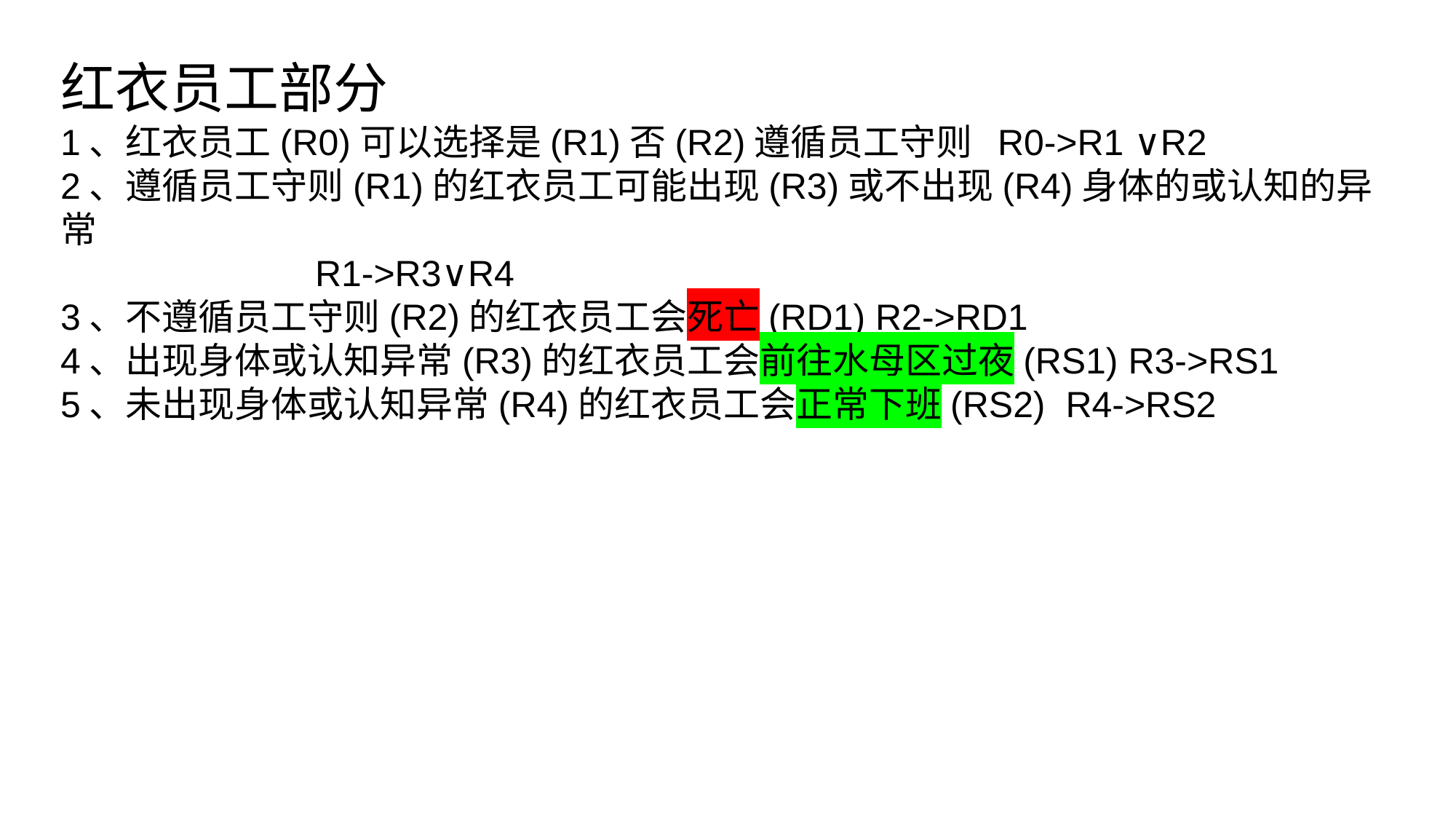

红衣员工部分
1、红衣员工(R0)可以选择是(R1)否(R2)遵循员工守则  R0->R1 ∨R2
2、遵循员工守则(R1)的红衣员工可能出现(R3)或不出现(R4)身体的或认知的异常
                         R1->R3∨R4
3、不遵循员工守则(R2)的红衣员工会死亡(RD1) R2->RD1
4、出现身体或认知异常(R3)的红衣员工会前往水母区过夜(RS1) R3->RS1
5、未出现身体或认知异常(R4)的红衣员工会正常下班(RS2)  R4->RS2